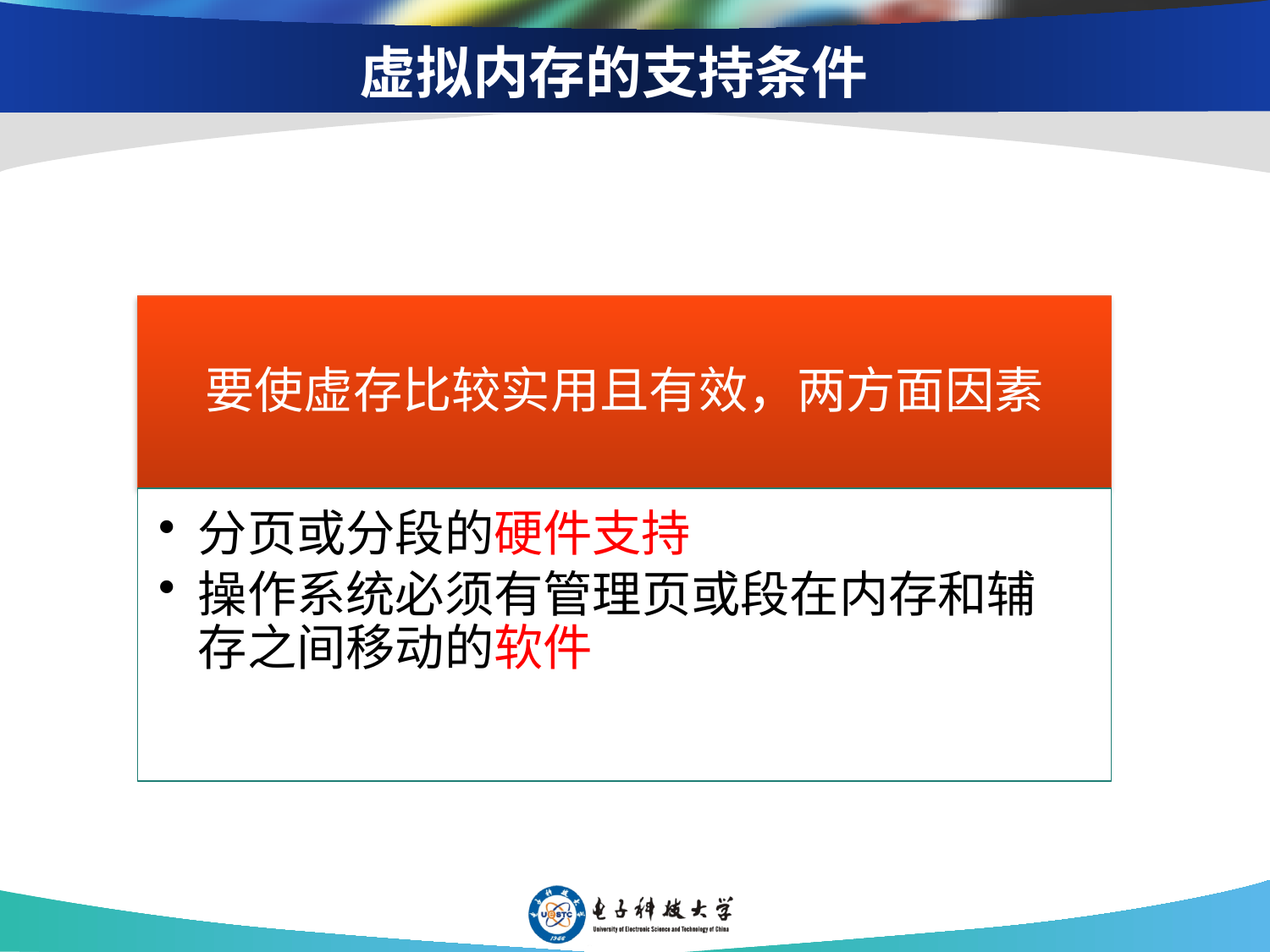

# 虚拟内存的支持条件
要使虚存比较实用且有效，两方面因素
分页或分段的硬件支持
操作系统必须有管理页或段在内存和辅存之间移动的软件